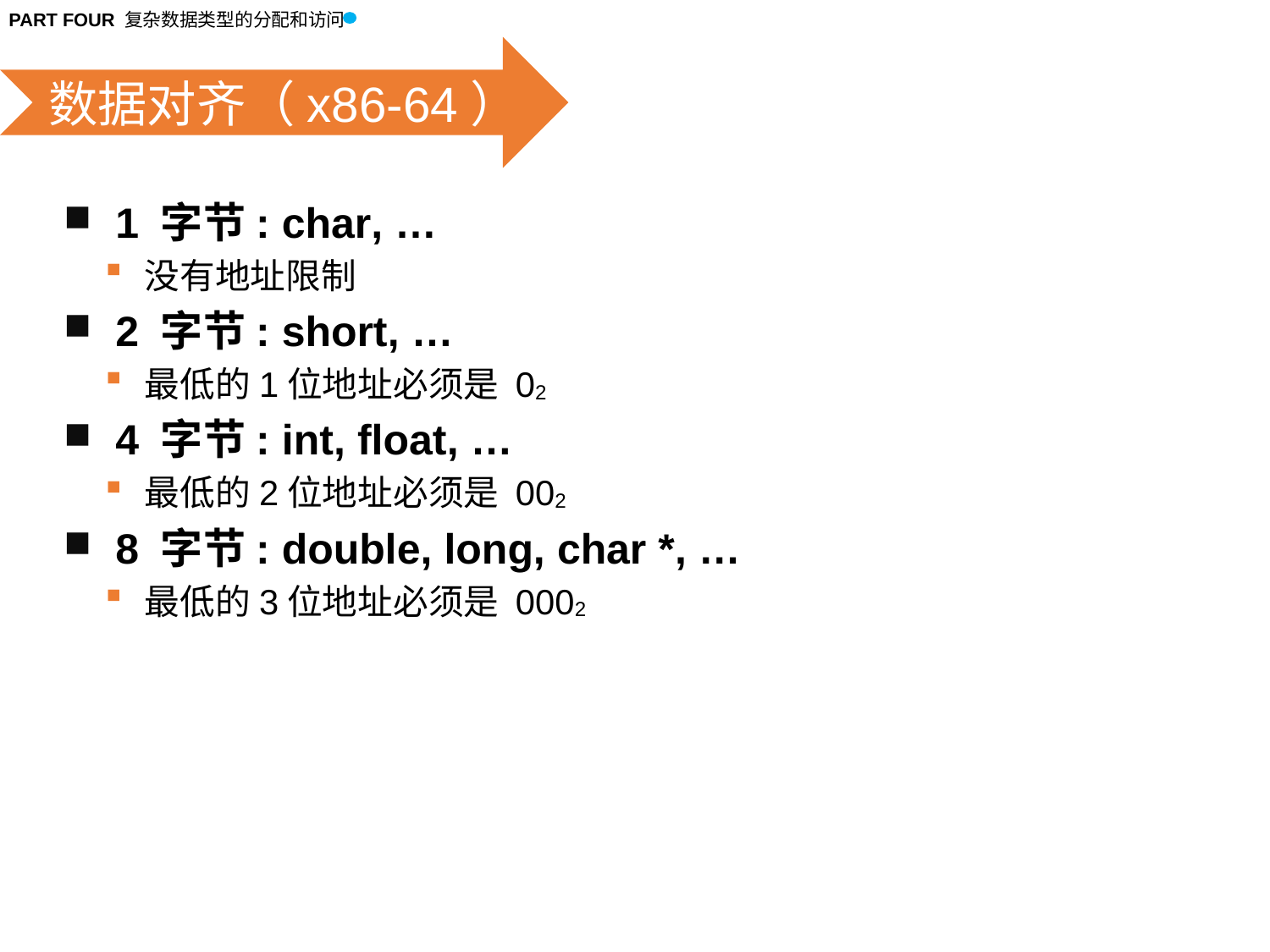

PART FOUR 复杂数据类型的分配和访问

数据对齐（x86-64）
1 字节: char, …
没有地址限制
2 字节: short, …
最低的1位地址必须是 02
4 字节: int, float, …
最低的2位地址必须是 002
8 字节: double, long, char *, …
最低的3位地址必须是 0002